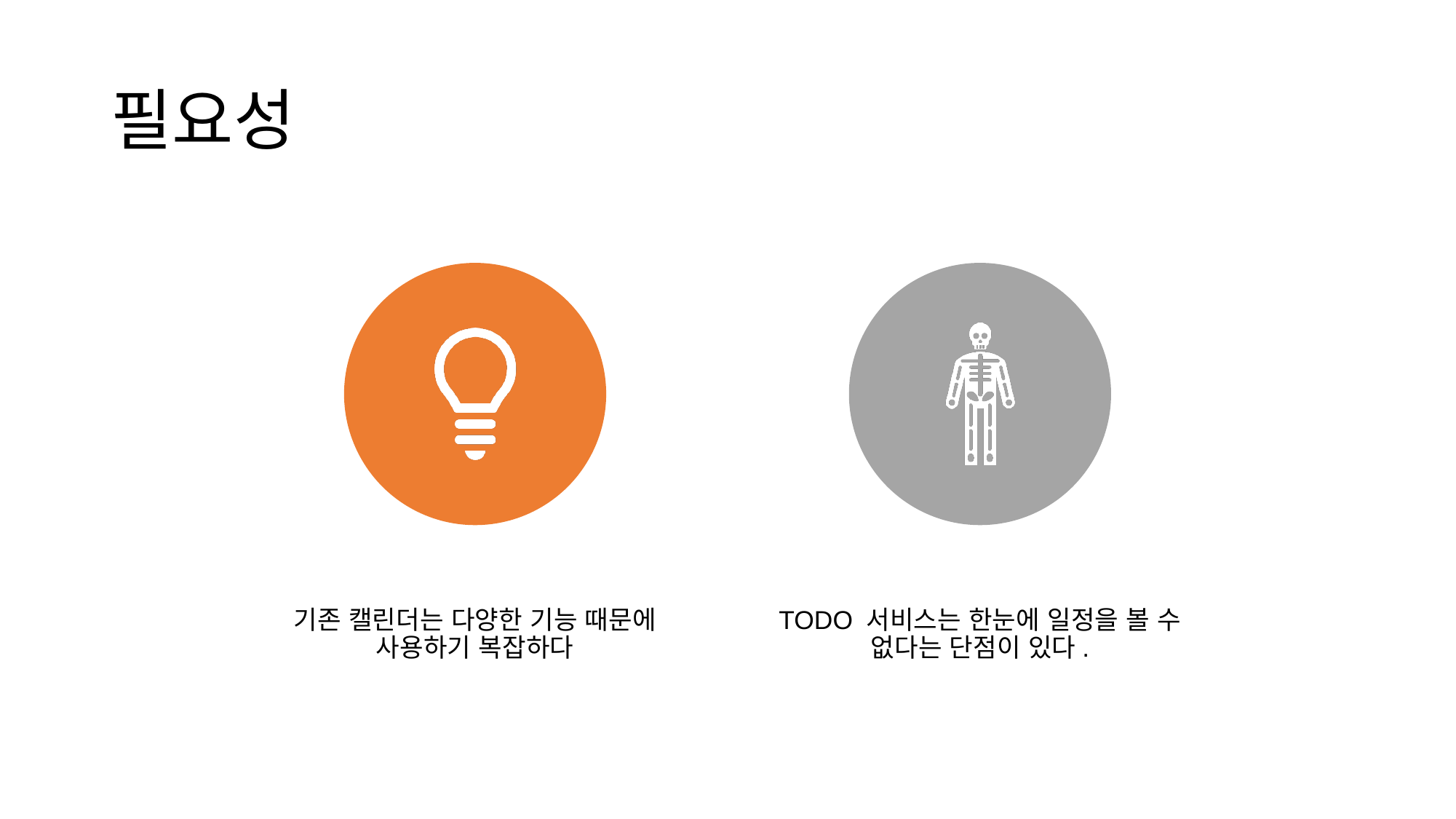

# 필요성
기존 캘린더는 다양한 기능 때문에 사용하기 복잡하다
TODO 서비스는 한눈에 일정을 볼 수 없다는 단점이 있다.